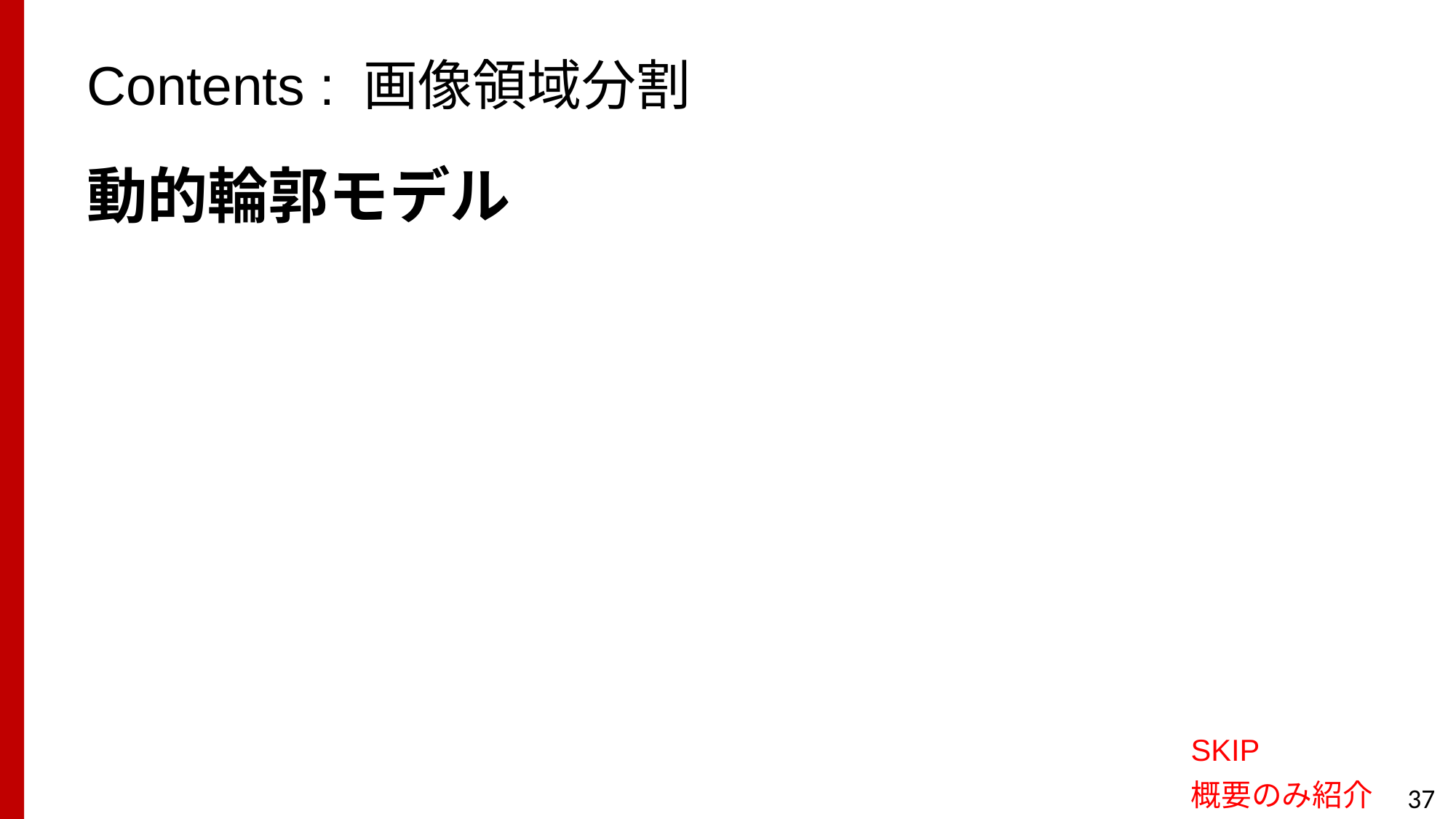

# Contents : 画像領域分割
動的輪郭モデル
SKIP
概要のみ紹介
37